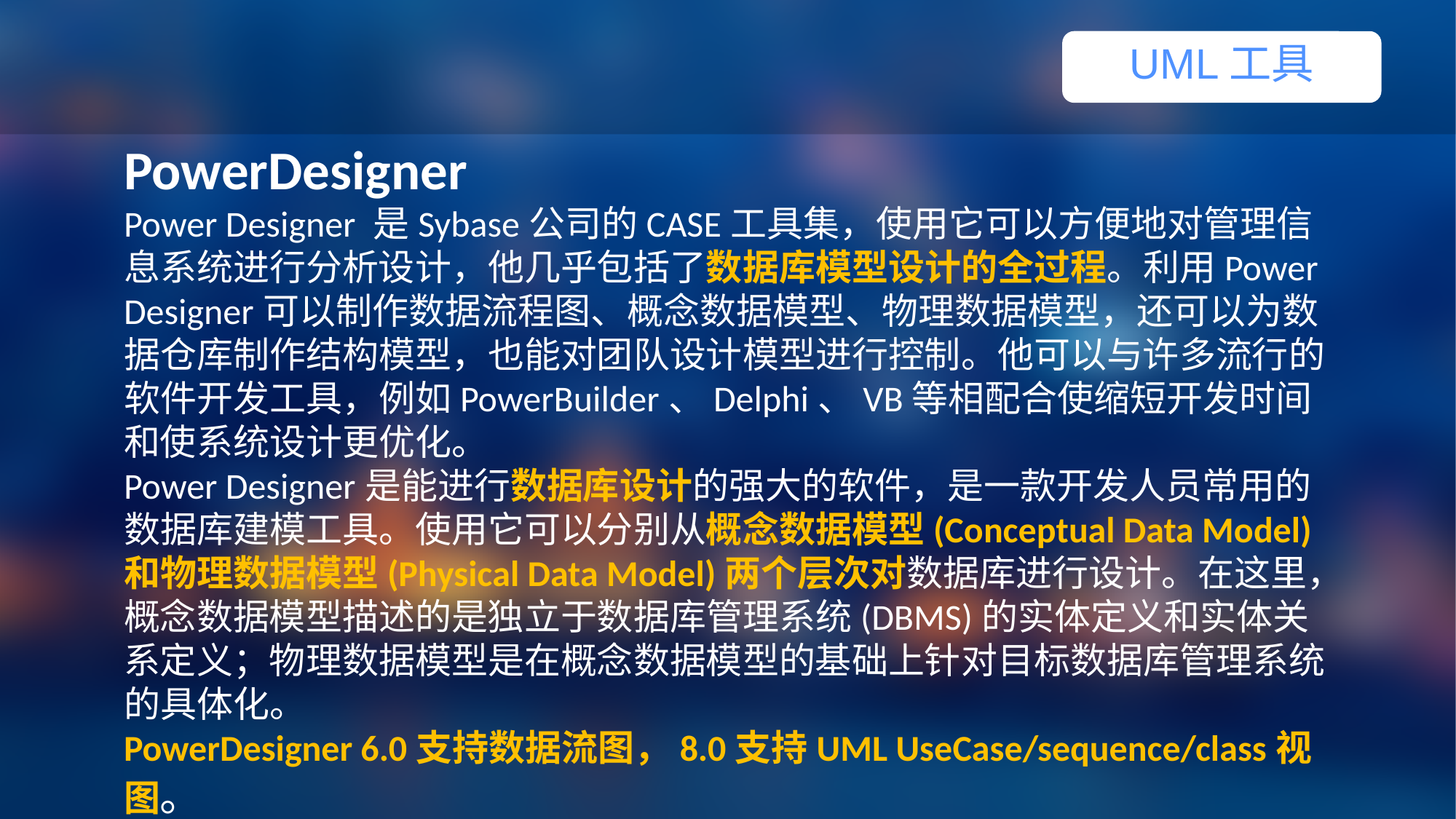

UML工具
PowerDesigner
Power Designer 是Sybase公司的CASE工具集，使用它可以方便地对管理信息系统进行分析设计，他几乎包括了数据库模型设计的全过程。利用Power Designer可以制作数据流程图、概念数据模型、物理数据模型，还可以为数据仓库制作结构模型，也能对团队设计模型进行控制。他可以与许多流行的软件开发工具，例如PowerBuilder、Delphi、VB等相配合使缩短开发时间和使系统设计更优化。
Power Designer是能进行数据库设计的强大的软件，是一款开发人员常用的数据库建模工具。使用它可以分别从概念数据模型(Conceptual Data Model)和物理数据模型(Physical Data Model)两个层次对数据库进行设计。在这里，概念数据模型描述的是独立于数据库管理系统(DBMS)的实体定义和实体关系定义；物理数据模型是在概念数据模型的基础上针对目标数据库管理系统的具体化。
PowerDesigner 6.0支持数据流图，8.0支持UML UseCase/sequence/class视图。
1
                     点击添加标题